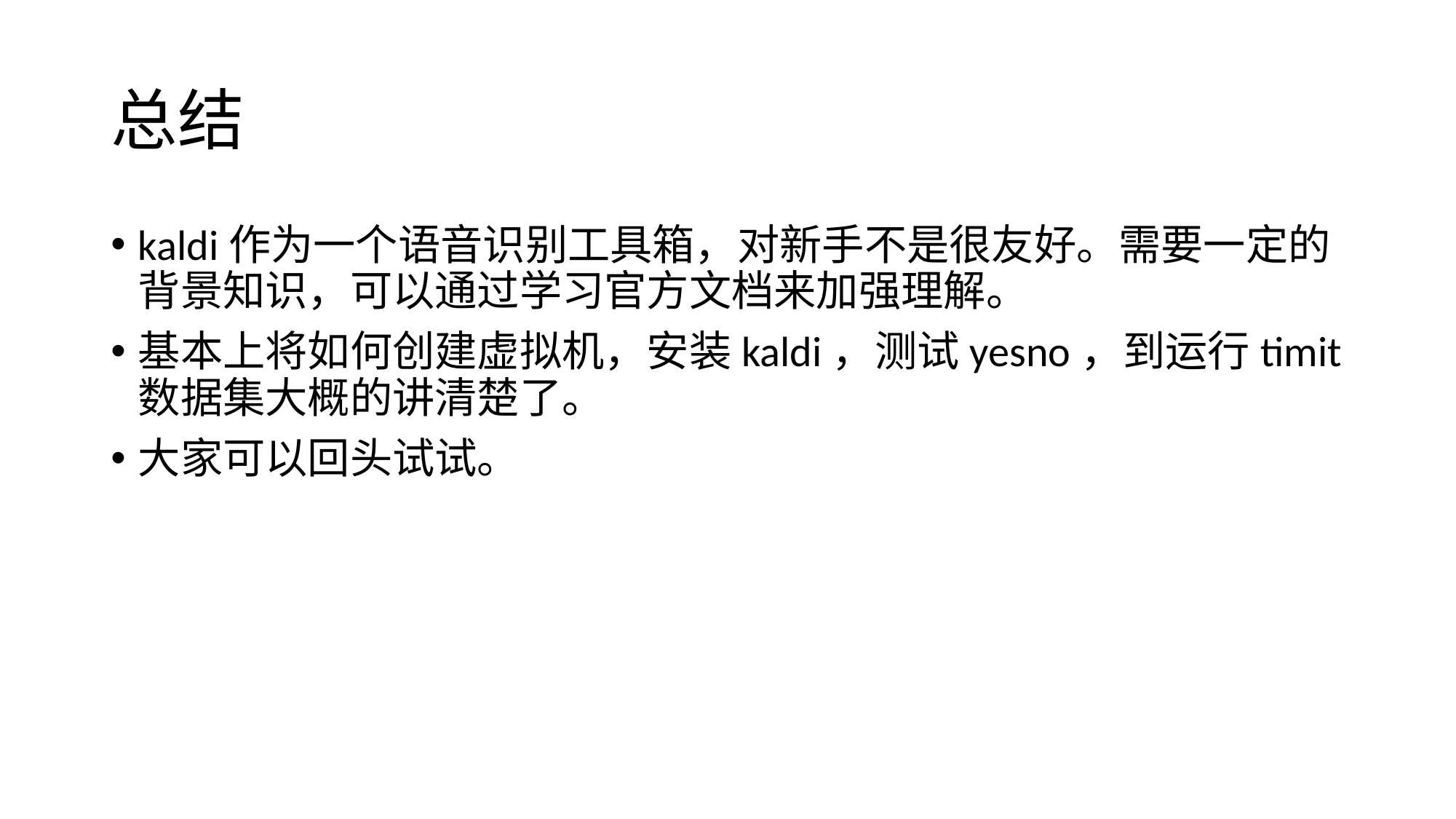

# 总结
kaldi作为一个语音识别工具箱，对新手不是很友好。需要一定的背景知识，可以通过学习官方文档来加强理解。
基本上将如何创建虚拟机，安装kaldi，测试yesno，到运行timit数据集大概的讲清楚了。
大家可以回头试试。